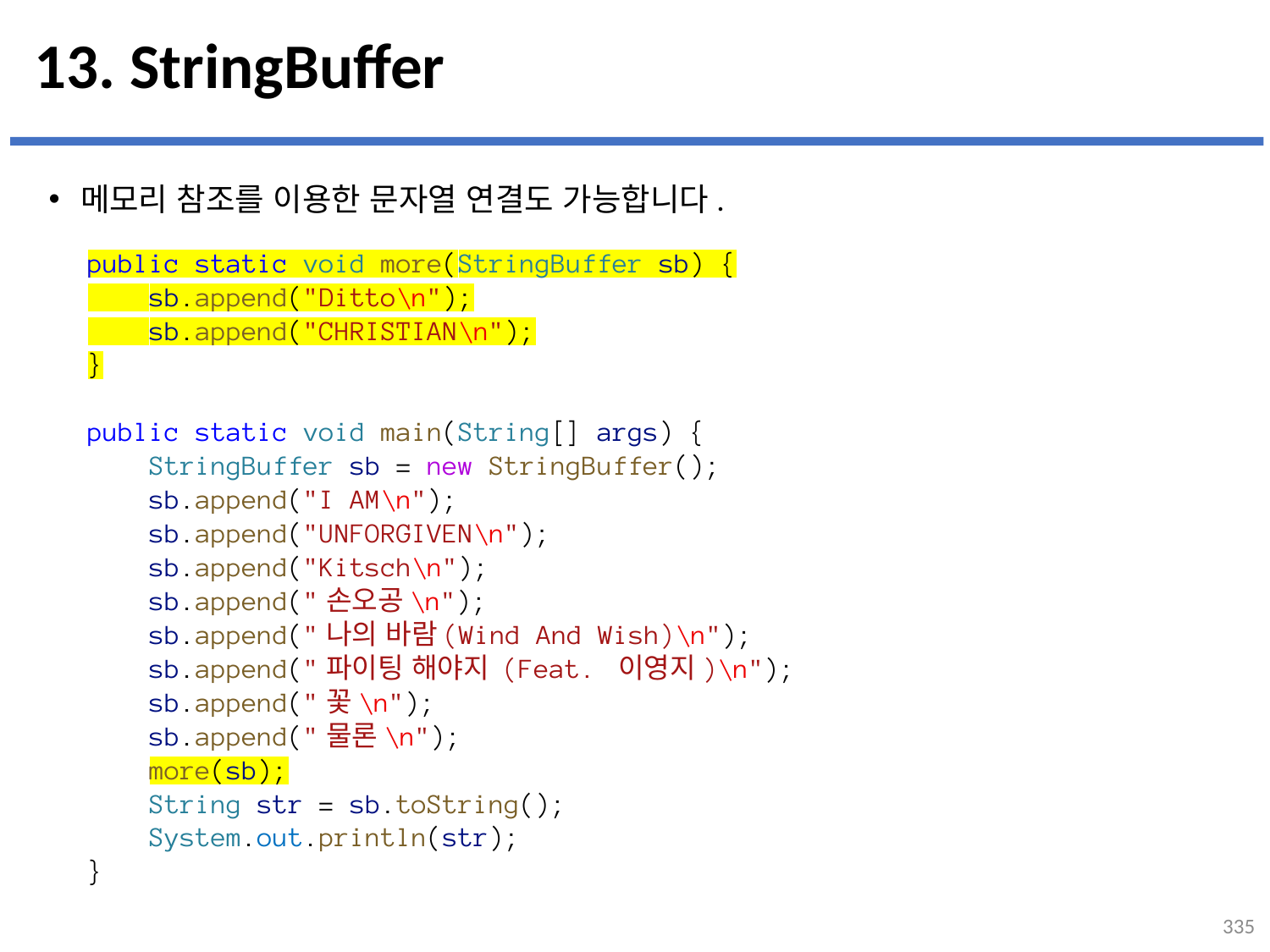

# 13. StringBuffer
메모리 참조를 이용한 문자열 연결도 가능합니다.
...

설명
public static void more(StringBuffer sb) {
    sb.append("Ditto\n");
    sb.append("CHRISTIAN\n");
}
public static void main(String[] args) {
    StringBuffer sb = new StringBuffer();
    sb.append("I AM\n");
    sb.append("UNFORGIVEN\n");
    sb.append("Kitsch\n");
    sb.append("손오공\n");
    sb.append("나의 바람(Wind And Wish)\n");
    sb.append("파이팅 해야지 (Feat. 이영지)\n");
    sb.append("꽃\n");
    sb.append("물론\n");
    more(sb);
    String str = sb.toString();
    System.out.println(str);
}
335